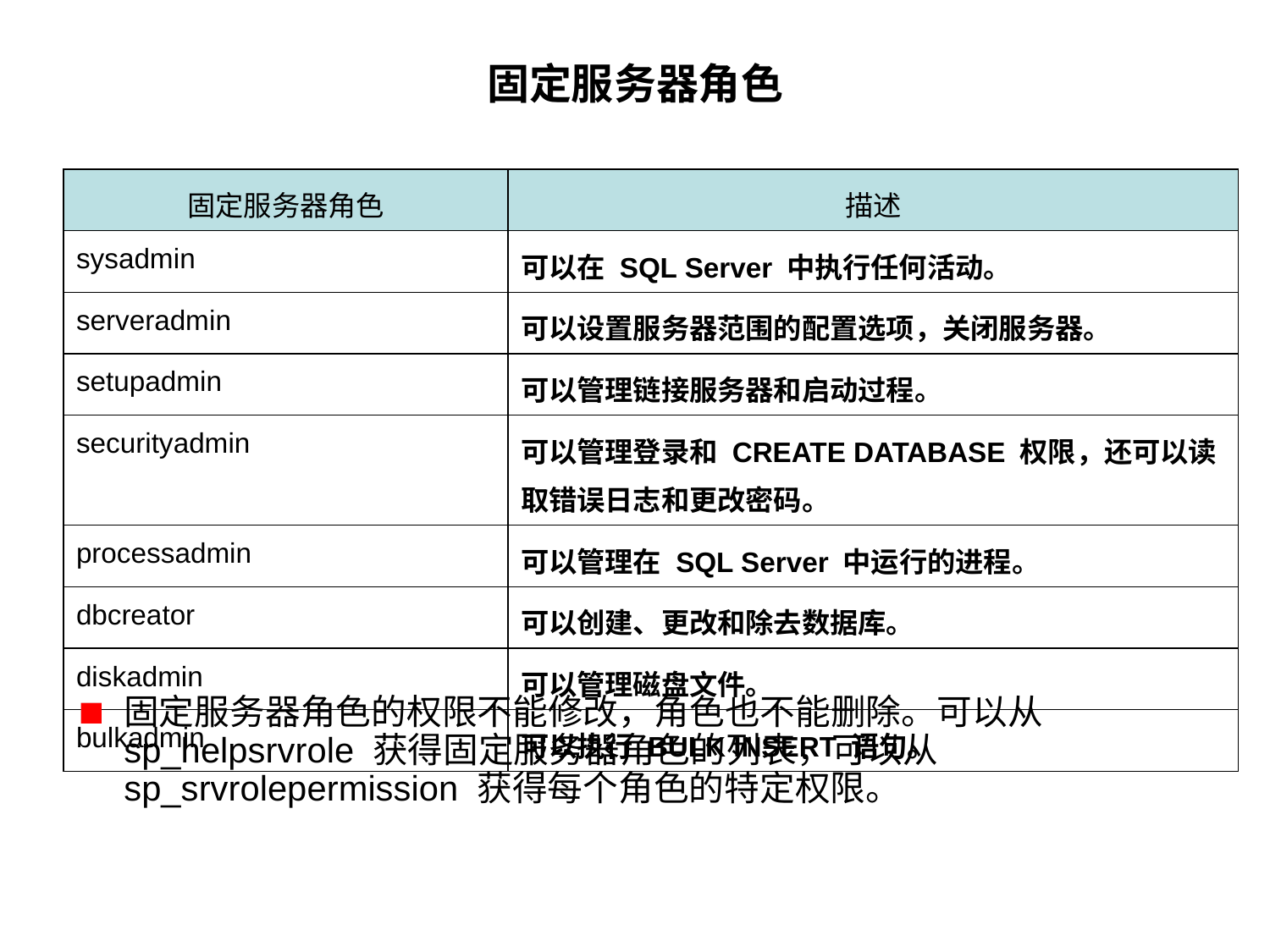

# 固定服务器角色

| 固定服务器角色 | 描述 |
| --- | --- |
| sysadmin | 可以在 SQL Server 中执行任何活动。 |
| serveradmin | 可以设置服务器范围的配置选项，关闭服务器。 |
| setupadmin | 可以管理链接服务器和启动过程。 |
| securityadmin | 可以管理登录和 CREATE DATABASE 权限，还可以读取错误日志和更改密码。 |
| processadmin | 可以管理在 SQL Server 中运行的进程。 |
| dbcreator | 可以创建、更改和除去数据库。 |
| diskadmin | 可以管理磁盘文件。 |
| bulkadmin | 可以执行 BULK INSERT 语句。 |
固定服务器角色的权限不能修改，角色也不能删除。可以从 sp_helpsrvrole 获得固定服务器角色的列表，可以从 sp_srvrolepermission 获得每个角色的特定权限。